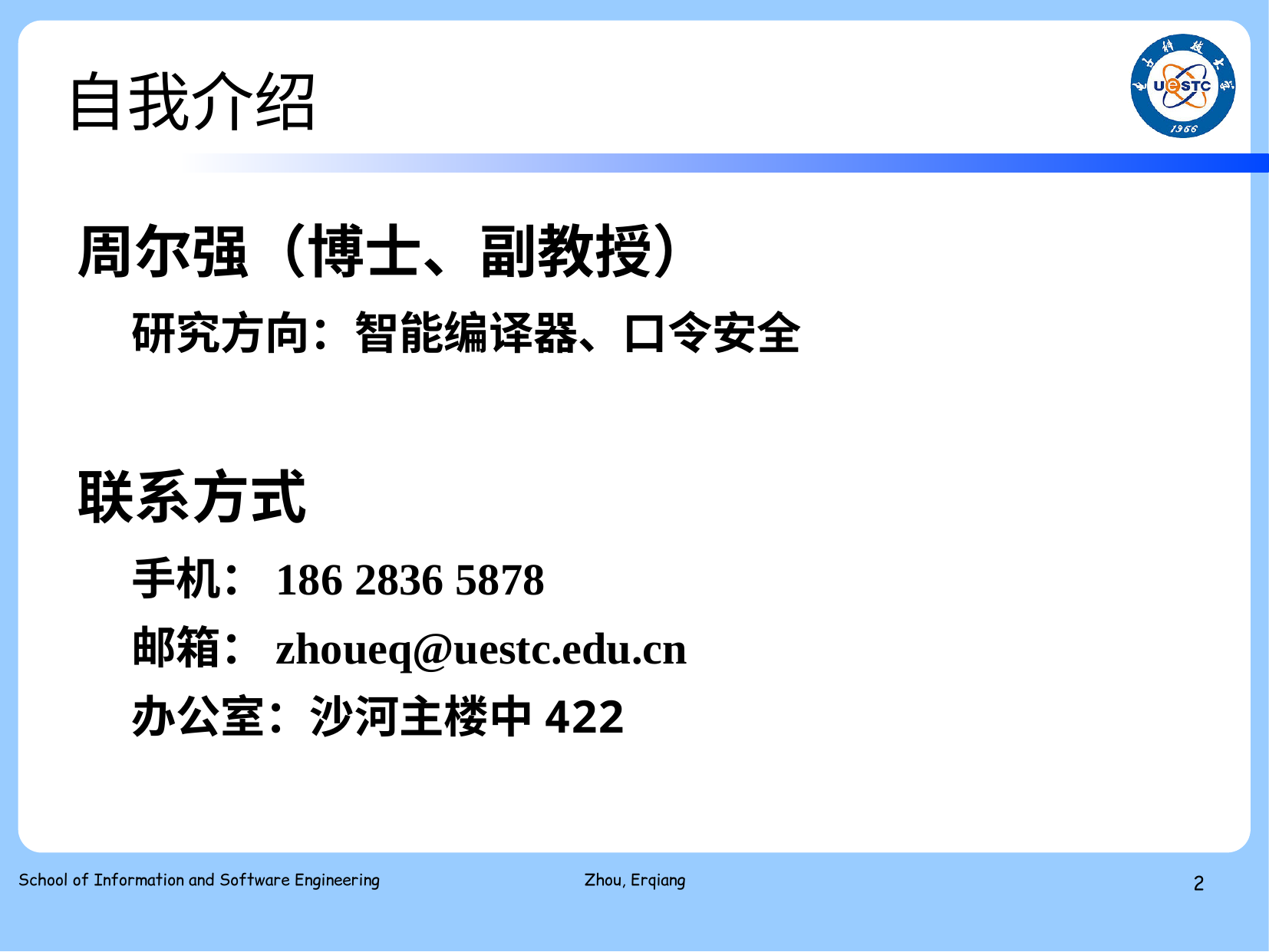

# 自我介绍
周尔强（博士、副教授）
研究方向：智能编译器、口令安全

联系方式
手机：186 2836 5878
邮箱：zhoueq@uestc.edu.cn
办公室：沙河主楼中422
School of Information and Software Engineering
Zhou, Erqiang
2